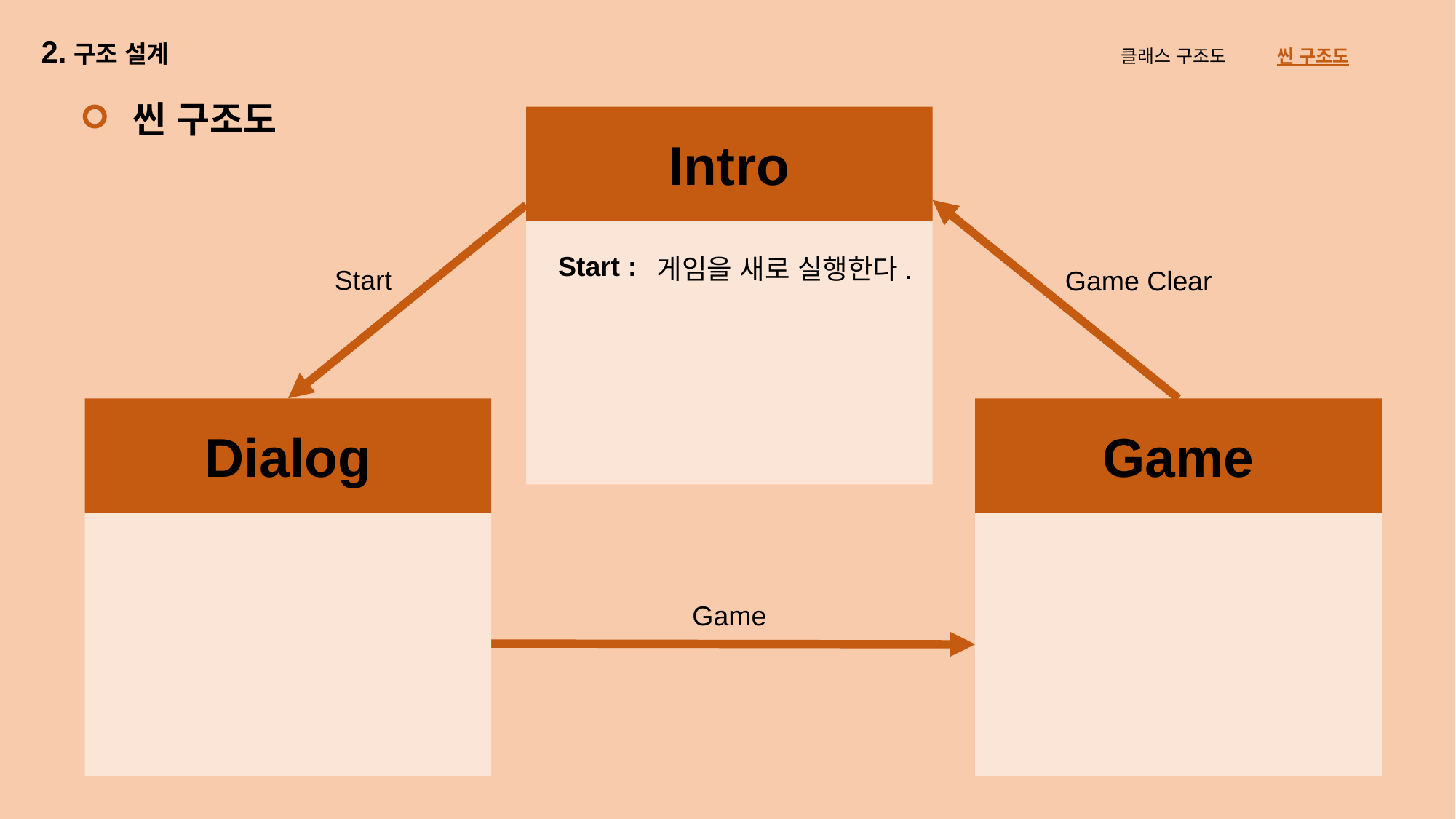

2.구조 설계
클래스 구조도          씬 구조도
씬 구조도

Intro

Start :
게임을 새로 실행한다.
Start
Game Clear
Dialog
Game

Game